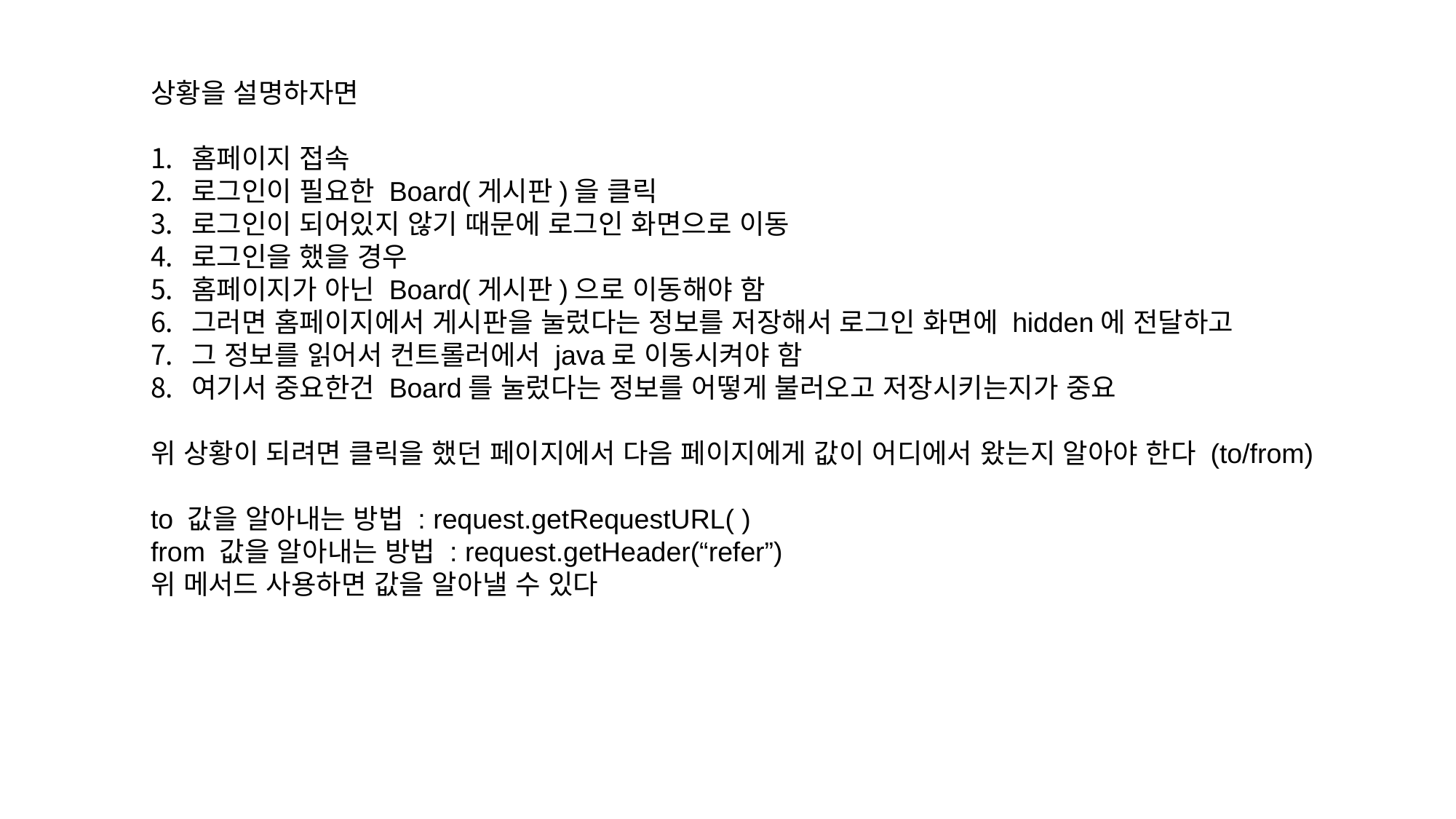

상황을 설명하자면

홈페이지 접속
로그인이 필요한 Board(게시판)을 클릭
로그인이 되어있지 않기 때문에 로그인 화면으로 이동
로그인을 했을 경우
홈페이지가 아닌 Board(게시판)으로 이동해야 함
그러면 홈페이지에서 게시판을 눌렀다는 정보를 저장해서 로그인 화면에 hidden에 전달하고
그 정보를 읽어서 컨트롤러에서 java로 이동시켜야 함
여기서 중요한건 Board를 눌렀다는 정보를 어떻게 불러오고 저장시키는지가 중요

위 상황이 되려면 클릭을 했던 페이지에서 다음 페이지에게 값이 어디에서 왔는지 알아야 한다 (to/from)

to 값을 알아내는 방법 : request.getRequestURL( )
from 값을 알아내는 방법 : request.getHeader(“refer”)
위 메서드 사용하면 값을 알아낼 수 있다